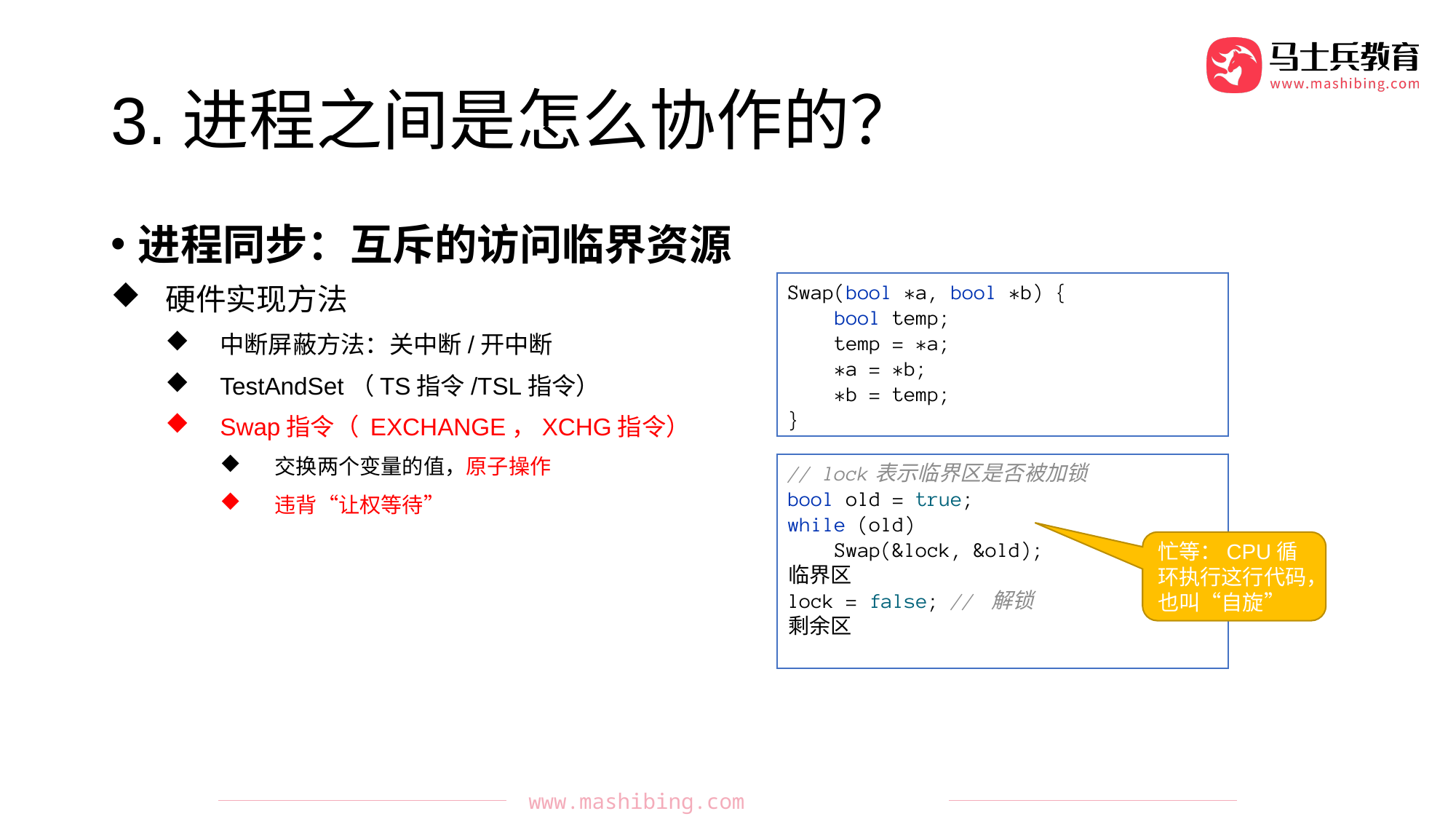

# 3.进程之间是怎么协作的？
进程同步：互斥的访问临界资源
硬件实现方法
中断屏蔽方法：关中断/开中断
TestAndSet（TS指令/TSL指令）
Swap指令（ EXCHANGE，XCHG指令）
交换两个变量的值，原子操作
违背“让权等待”
Swap(bool *a, bool *b) {
    bool temp;
    temp = *a;
    *a = *b;
    *b = temp;
}
// lock表示临界区是否被加锁
bool old = true;
while (old)
    Swap(&lock, &old);
临界区
lock = false; // 解锁
剩余区

忙等：CPU循环执行这行代码，也叫“自旋”